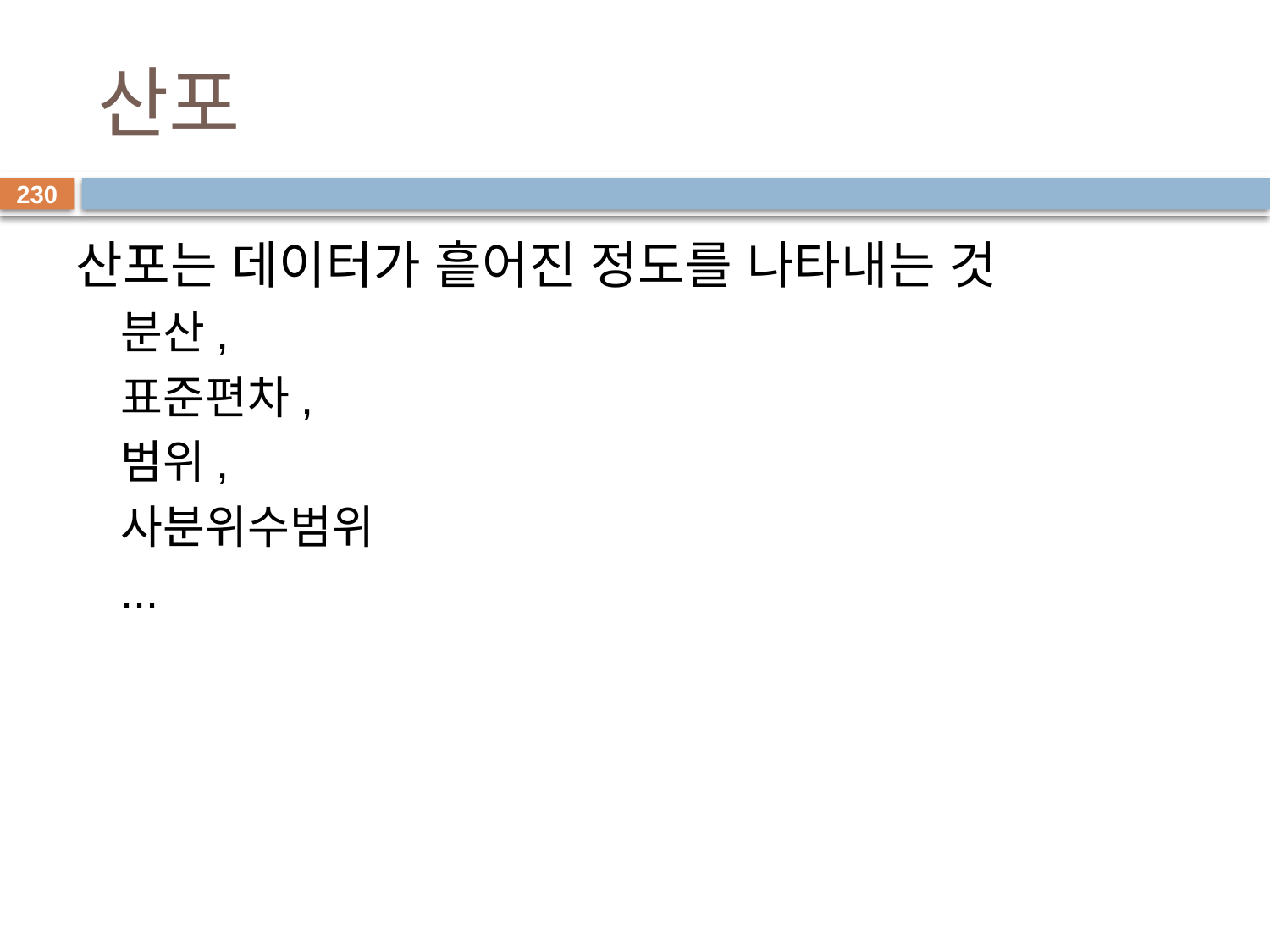

# 산포
230
산포는 데이터가 흩어진 정도를 나타내는 것
분산,
표준편차,
범위,
사분위수범위
...